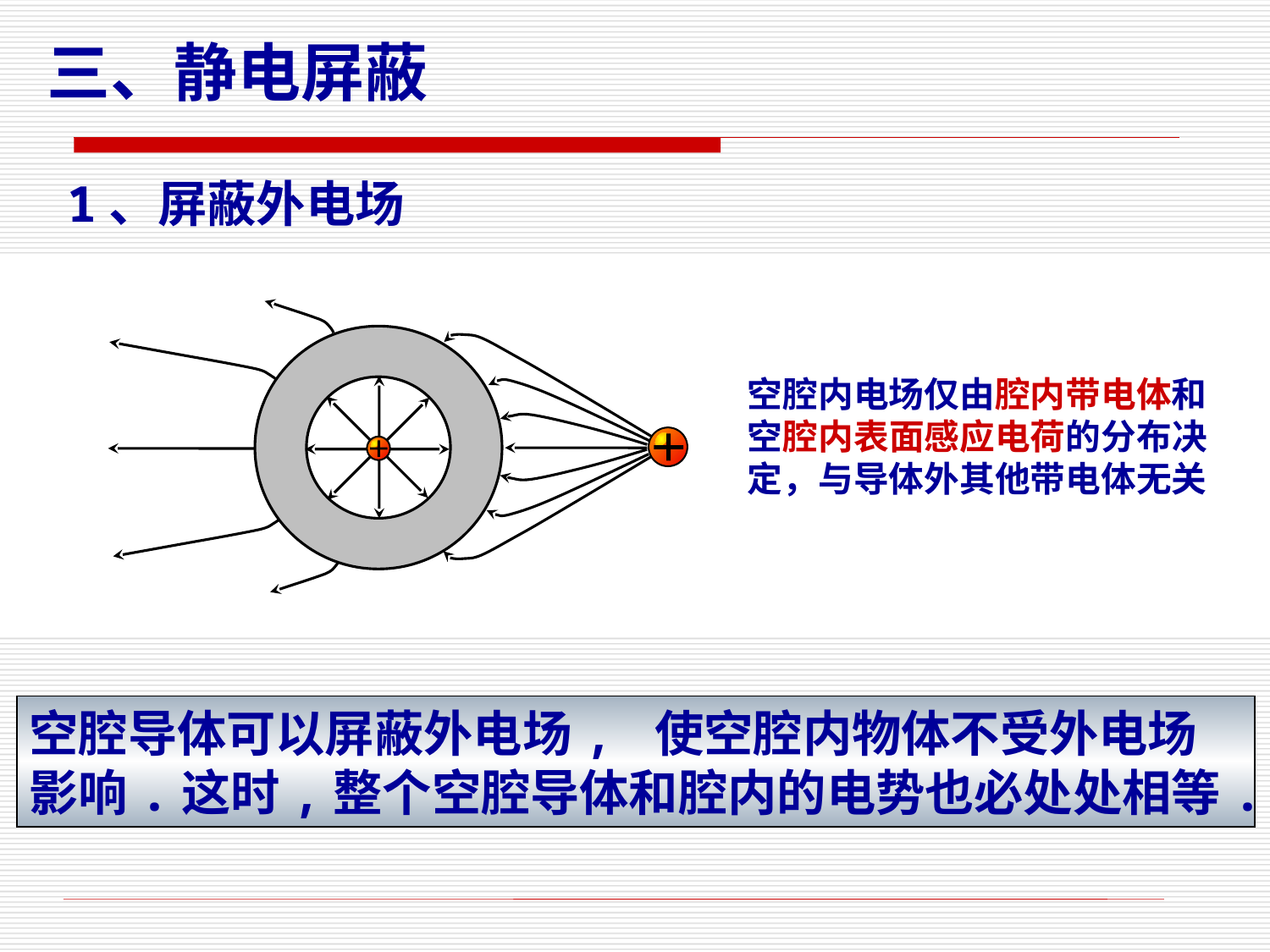

三、静电屏蔽
 1、屏蔽外电场

+

+

+

空腔内电场仅由腔内带电体和
空腔内表面感应电荷的分布决
定，与导体外其他带电体无关
空腔导体可以屏蔽外电场, 使空腔内物体不受外电场影响.这时,整个空腔导体和腔内的电势也必处处相等.